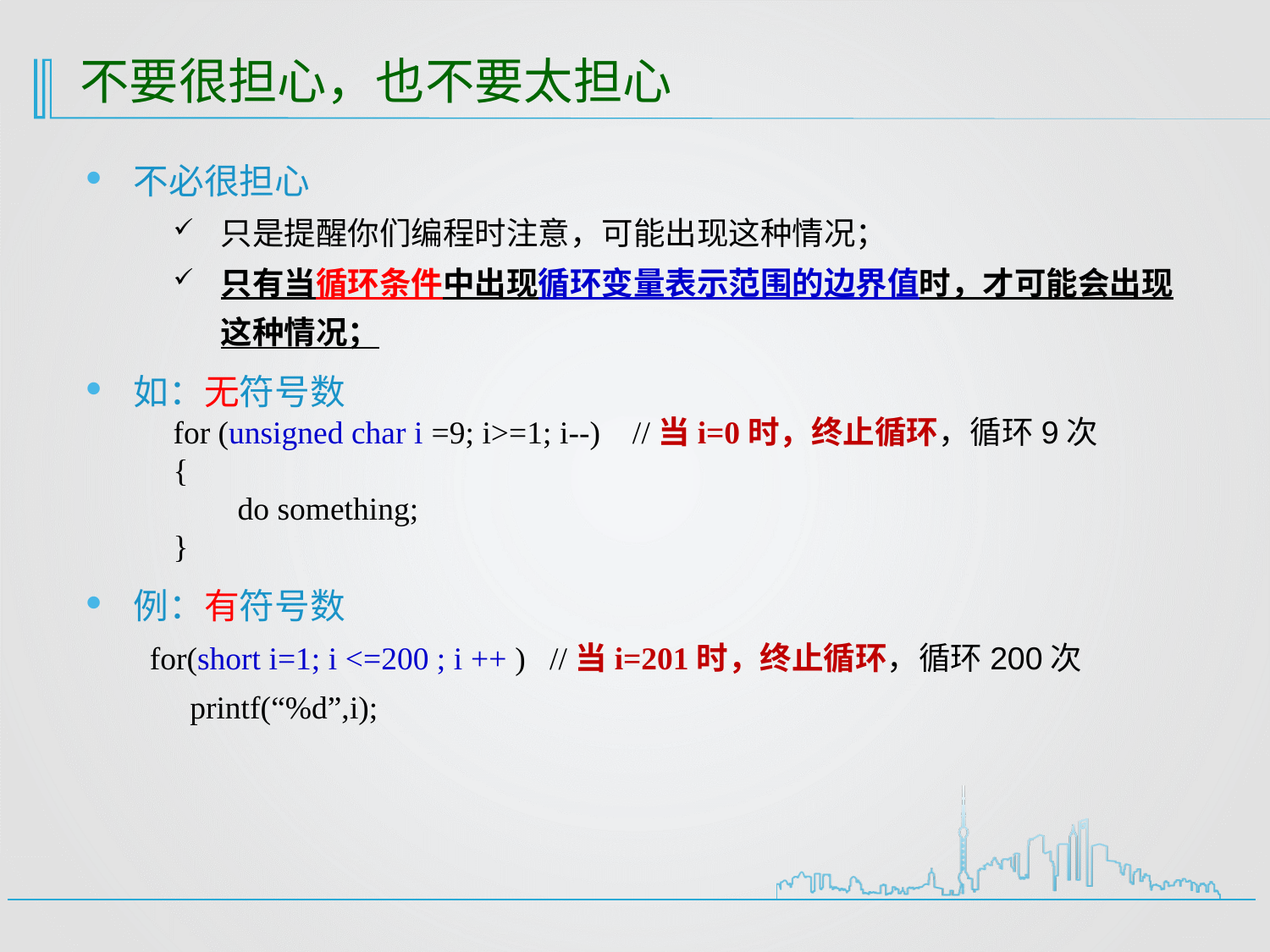

# 不要很担心，也不要太担心
不必很担心
只是提醒你们编程时注意，可能出现这种情况；
只有当循环条件中出现循环变量表示范围的边界值时，才可能会出现这种情况；
如：无符号数
for (unsigned char i =9; i>=1; i--)    //当i=0时，终止循环，循环9次
{
        do something;
}
例：有符号数
   for(short i=1; i <=200 ; i ++ )   //当i=201时，终止循环，循环200次
        printf(“%d”,i);